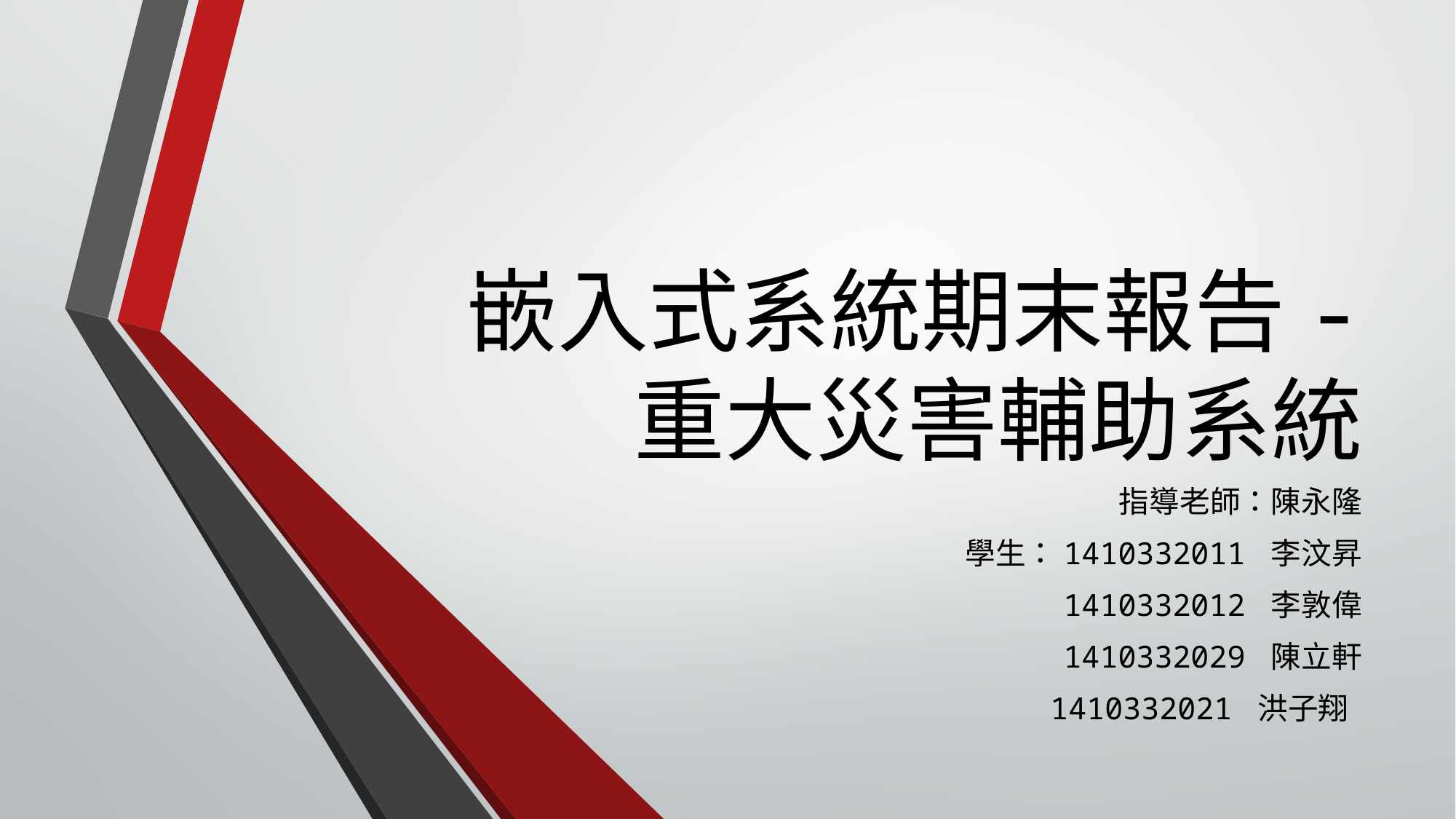

# 嵌入式系統期末報告- 重大災害輔助系統
指導老師：陳永隆
學生：1410332011 李汶昇
1410332012 李敦偉
   1410332029 陳立軒
1410332021 洪子翔